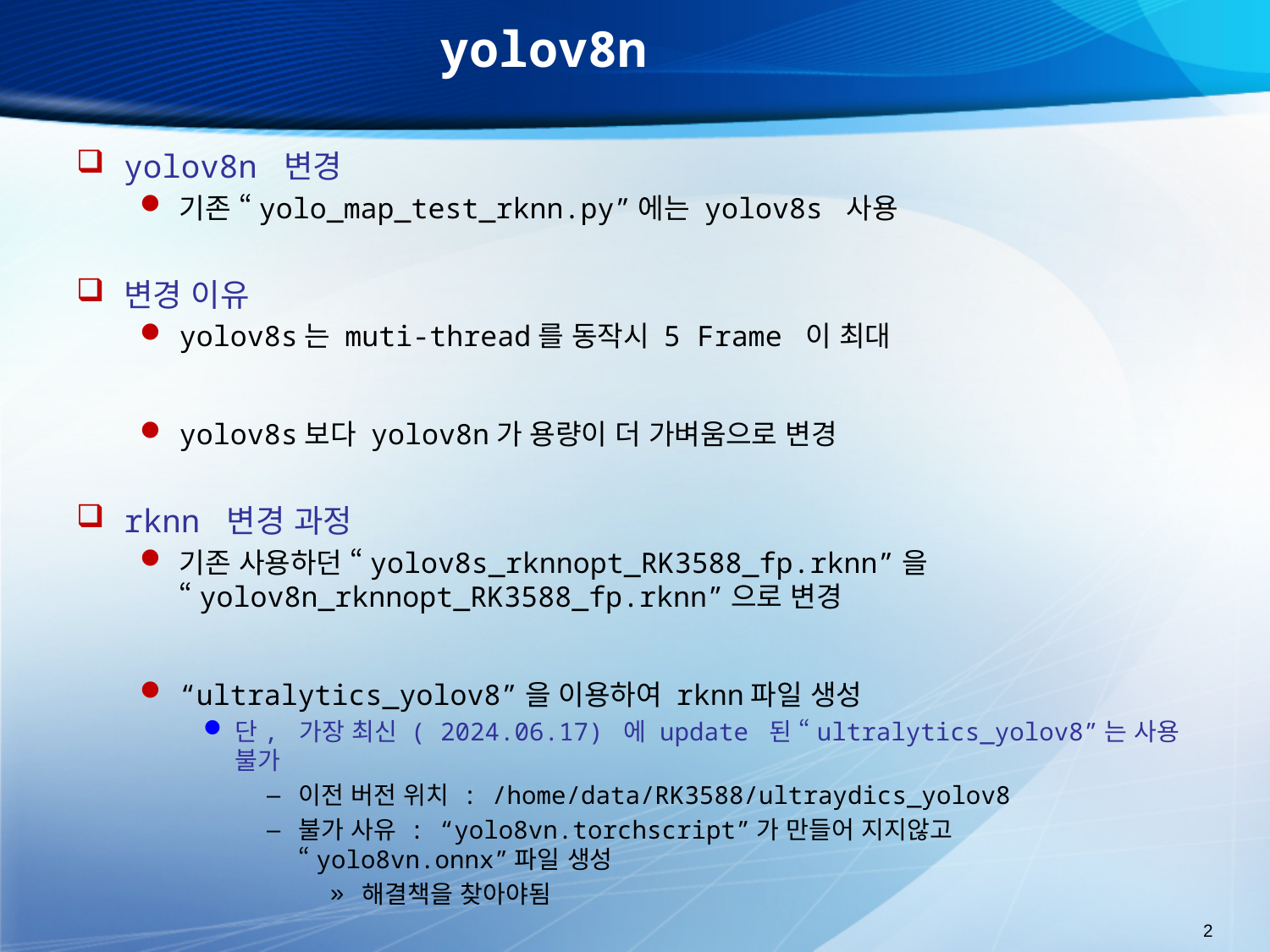

# yolov8n
yolov8n 변경
기존 “yolo_map_test_rknn.py”에는 yolov8s 사용

변경 이유
yolov8s는 muti-thread를 동작시 5 Frame 이 최대

yolov8s보다 yolov8n가 용량이 더 가벼움으로 변경

rknn 변경 과정
기존 사용하던 “yolov8s_rknnopt_RK3588_fp.rknn”을 “yolov8n_rknnopt_RK3588_fp.rknn”으로 변경

“ultralytics_yolov8”을 이용하여 rknn파일 생성
단, 가장 최신 ( 2024.06.17) 에 update 된 “ultralytics_yolov8”는 사용 불가
이전 버전 위치 : /home/data/RK3588/ultraydics_yolov8
불가 사유 : “yolo8vn.torchscript”가 만들어 지지않고 “yolo8vn.onnx”파일 생성
해결책을 찾아야됨